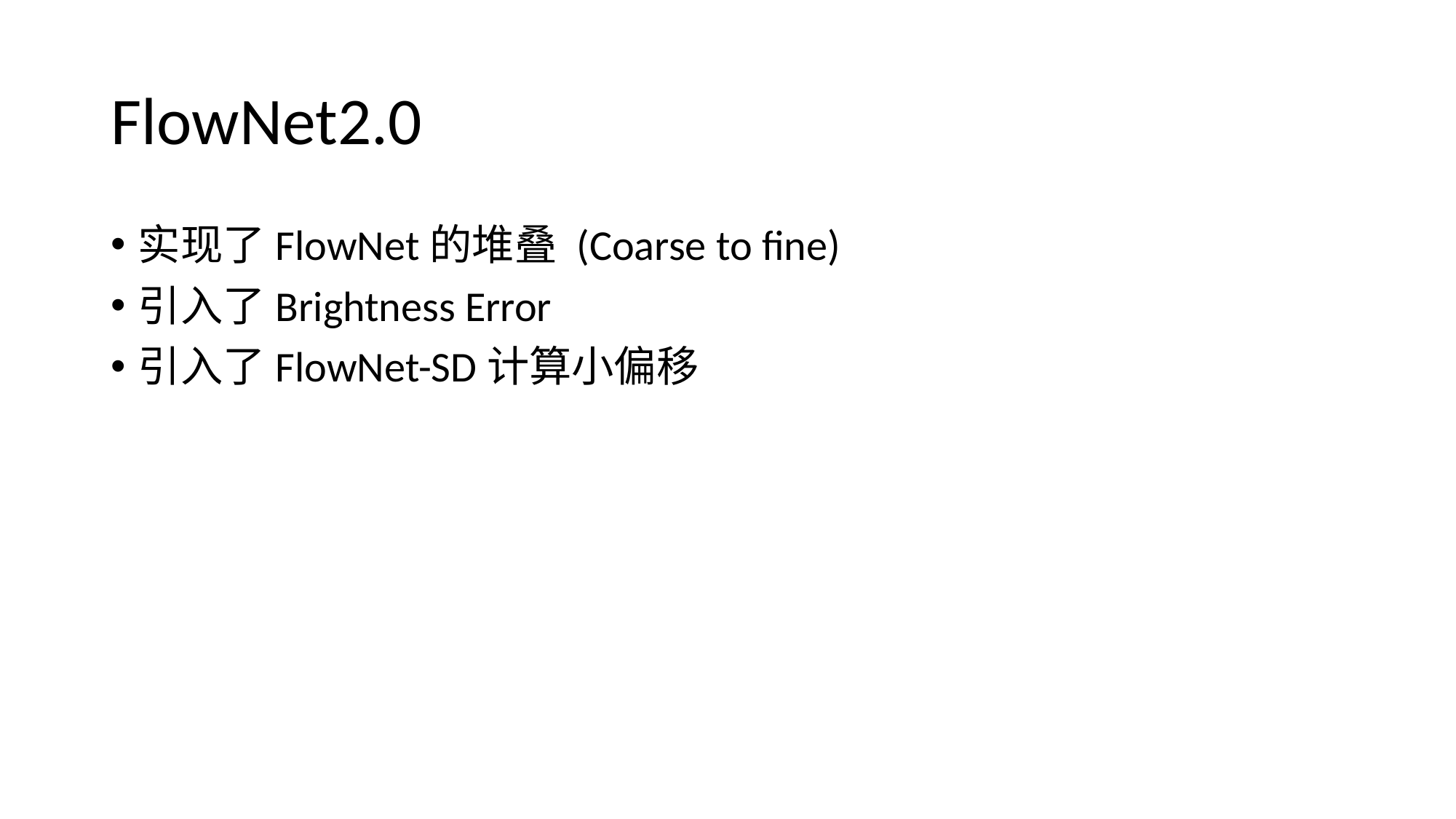

# FlowNet2.0
实现了FlowNet的堆叠 (Coarse to fine)
引入了Brightness Error
引入了FlowNet-SD计算小偏移